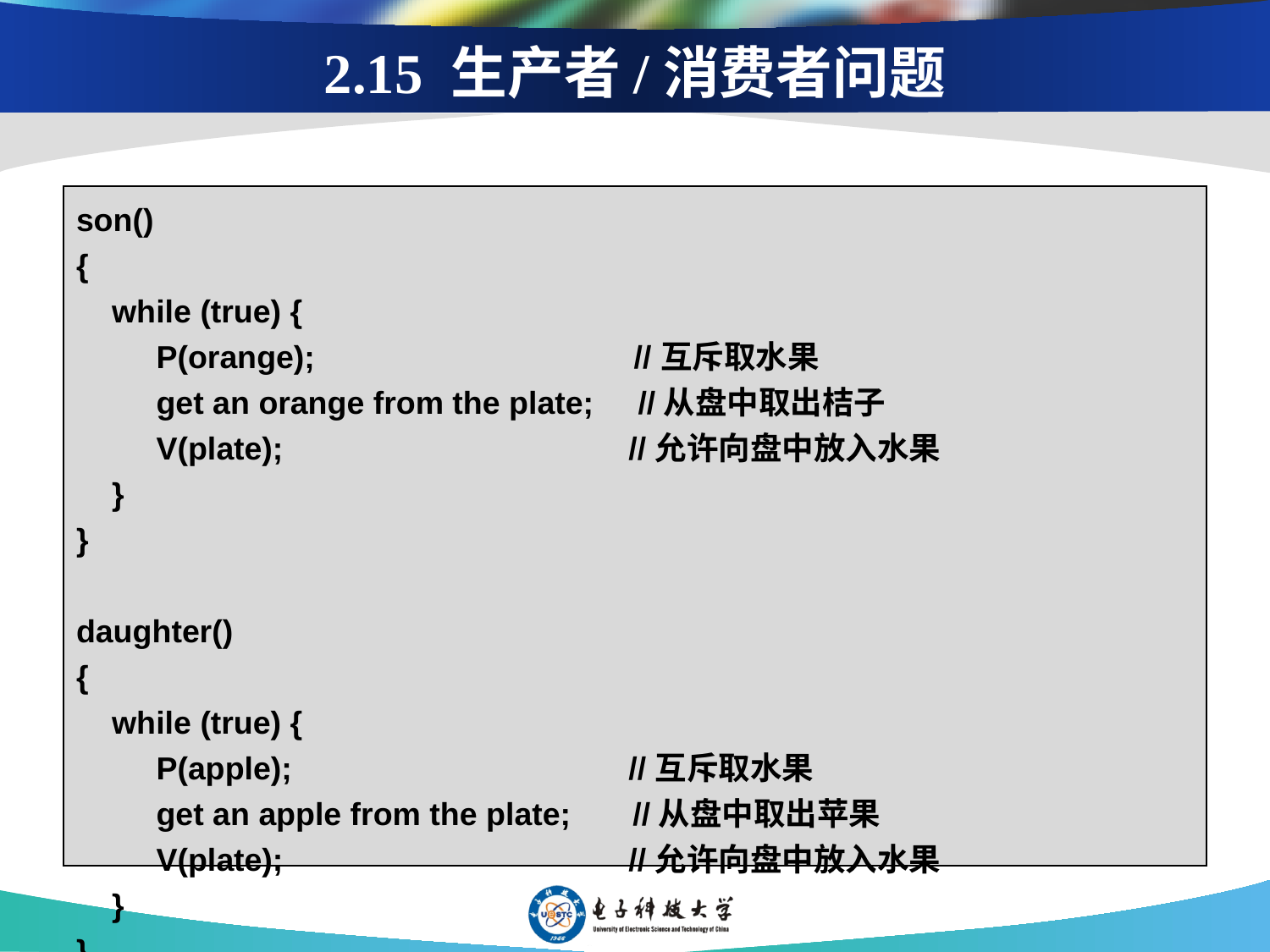

2.15 生产者/消费者问题
son()
{
    while (true) {
         P(orange);                                    //互斥取水果
         get an orange from the plate;     //从盘中取出桔子
         V(plate);                                       //允许向盘中放入水果
    }
}

daughter()
{
    while (true) {
         P(apple);                                      //互斥取水果
         get an apple from the plate;       //从盘中取出苹果
         V(plate);                                       //允许向盘中放入水果
    }
}